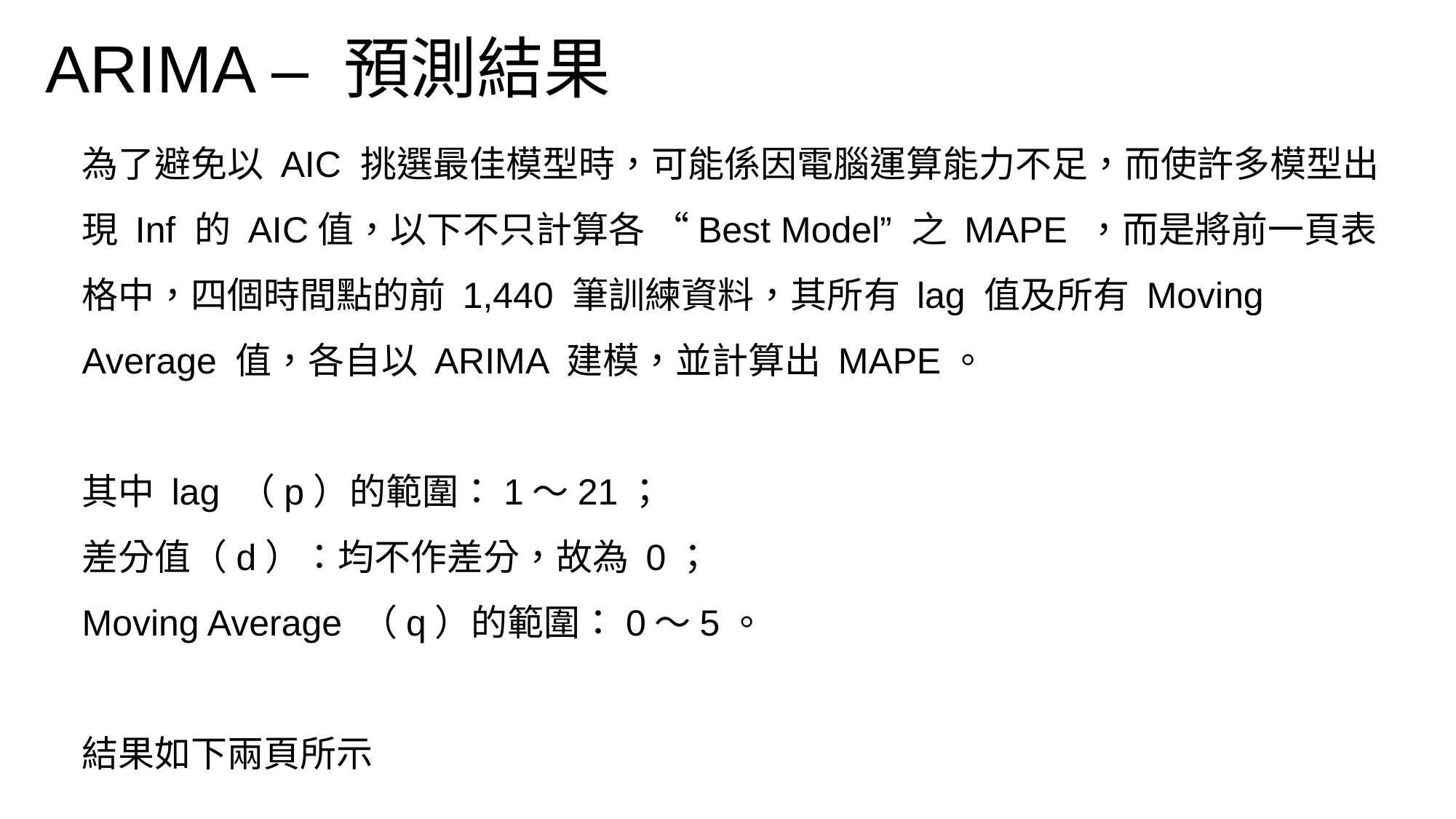

ARIMA – 預測結果
為了避免以 AIC 挑選最佳模型時，可能係因電腦運算能力不足，而使許多模型出現 Inf 的 AIC值，以下不只計算各 “Best Model” 之 MAPE ，而是將前一頁表格中，四個時間點的前 1,440 筆訓練資料，其所有 lag 值及所有 Moving Average 值，各自以 ARIMA 建模，並計算出 MAPE。

其中 lag （p）的範圍：1～21；
差分值（d）：均不作差分，故為 0；
Moving Average （q）的範圍：0～5。

結果如下兩頁所示